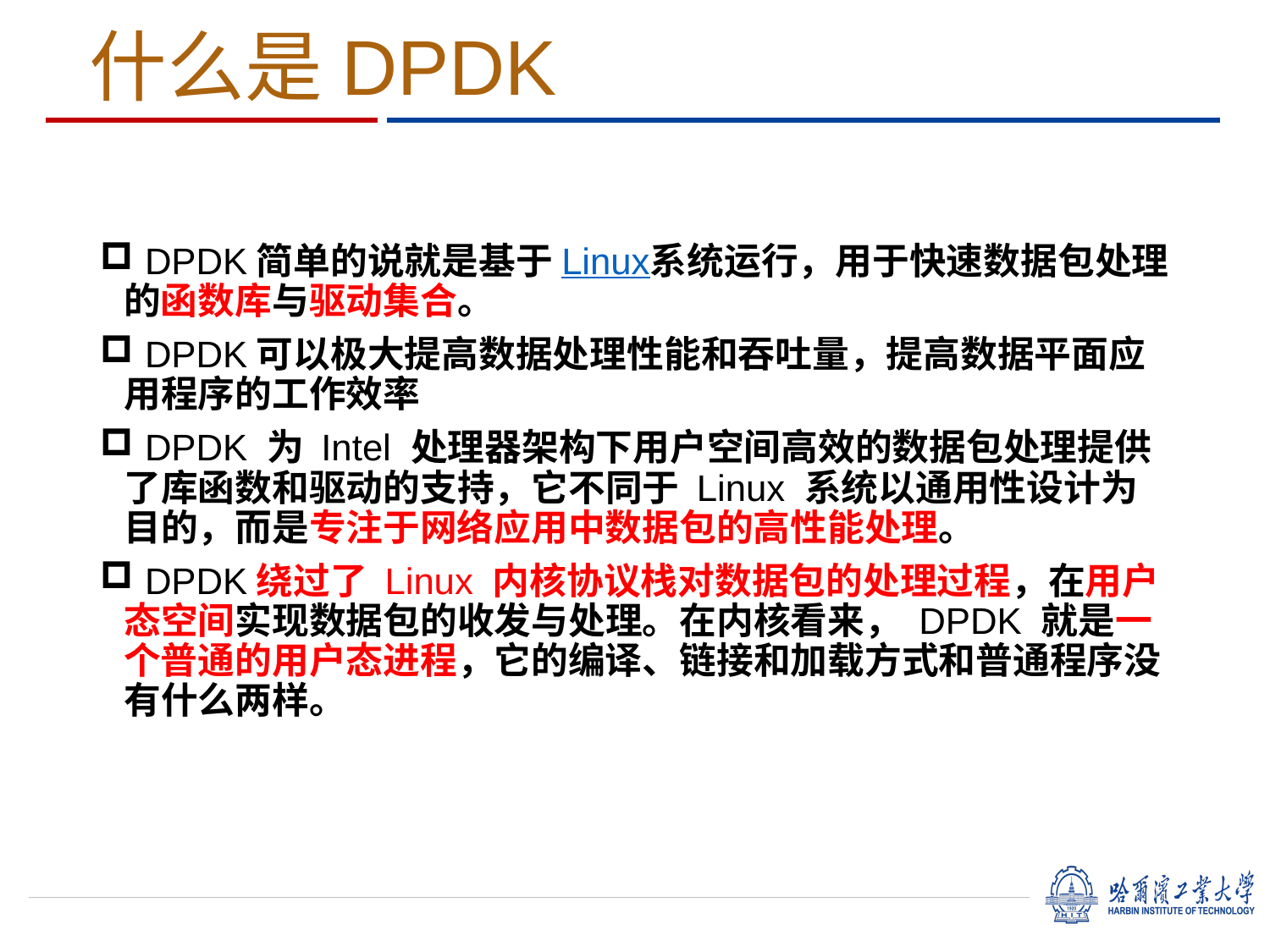

什么是DPDK
 DPDK简单的说就是基于Linux系统运行，用于快速数据包处理的函数库与驱动集合。
 DPDK可以极大提高数据处理性能和吞吐量，提高数据平面应用程序的工作效率
 DPDK 为 Intel 处理器架构下用户空间高效的数据包处理提供了库函数和驱动的支持，它不同于 Linux 系统以通用性设计为目的，而是专注于网络应用中数据包的高性能处理。
 DPDK绕过了 Linux 内核协议栈对数据包的处理过程，在用户态空间实现数据包的收发与处理。在内核看来， DPDK 就是一个普通的用户态进程，它的编译、链接和加载方式和普通程序没有什么两样。